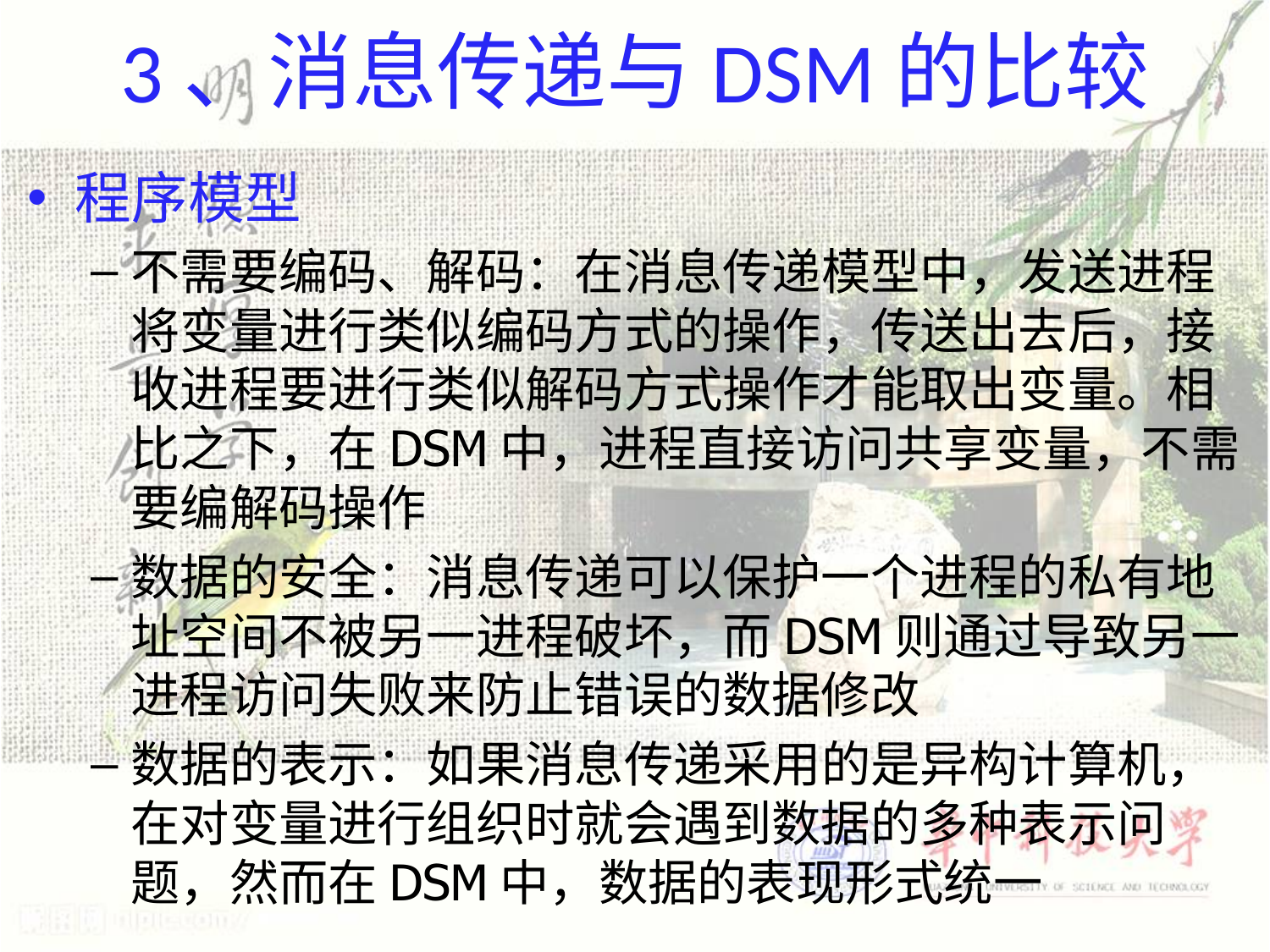

3、消息传递与DSM的比较
程序模型
不需要编码、解码：在消息传递模型中，发送进程将变量进行类似编码方式的操作，传送出去后，接收进程要进行类似解码方式操作才能取出变量。相比之下，在DSM中，进程直接访问共享变量，不需要编解码操作
数据的安全：消息传递可以保护一个进程的私有地址空间不被另一进程破坏，而DSM则通过导致另一进程访问失败来防止错误的数据修改
数据的表示：如果消息传递采用的是异构计算机，在对变量进行组织时就会遇到数据的多种表示问题，然而在DSM中，数据的表现形式统一